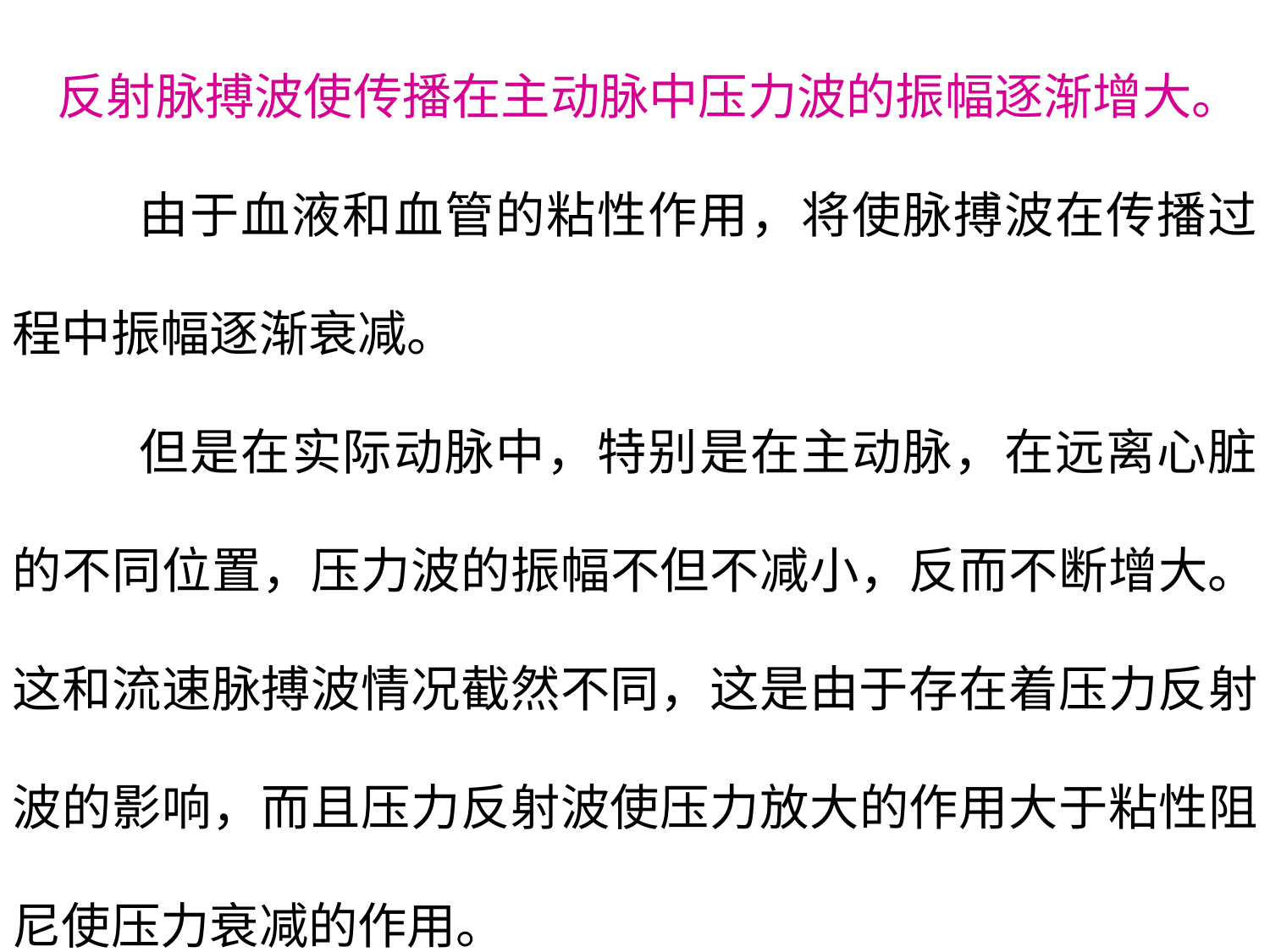

反射脉搏波使传播在主动脉中压力波的振幅逐渐增大。
         由于血液和血管的粘性作用，将使脉搏波在传播过程中振幅逐渐衰减。
         但是在实际动脉中，特别是在主动脉，在远离心脏的不同位置，压力波的振幅不但不减小，反而不断增大。这和流速脉搏波情况截然不同，这是由于存在着压力反射波的影响，而且压力反射波使压力放大的作用大于粘性阻尼使压力衰减的作用。